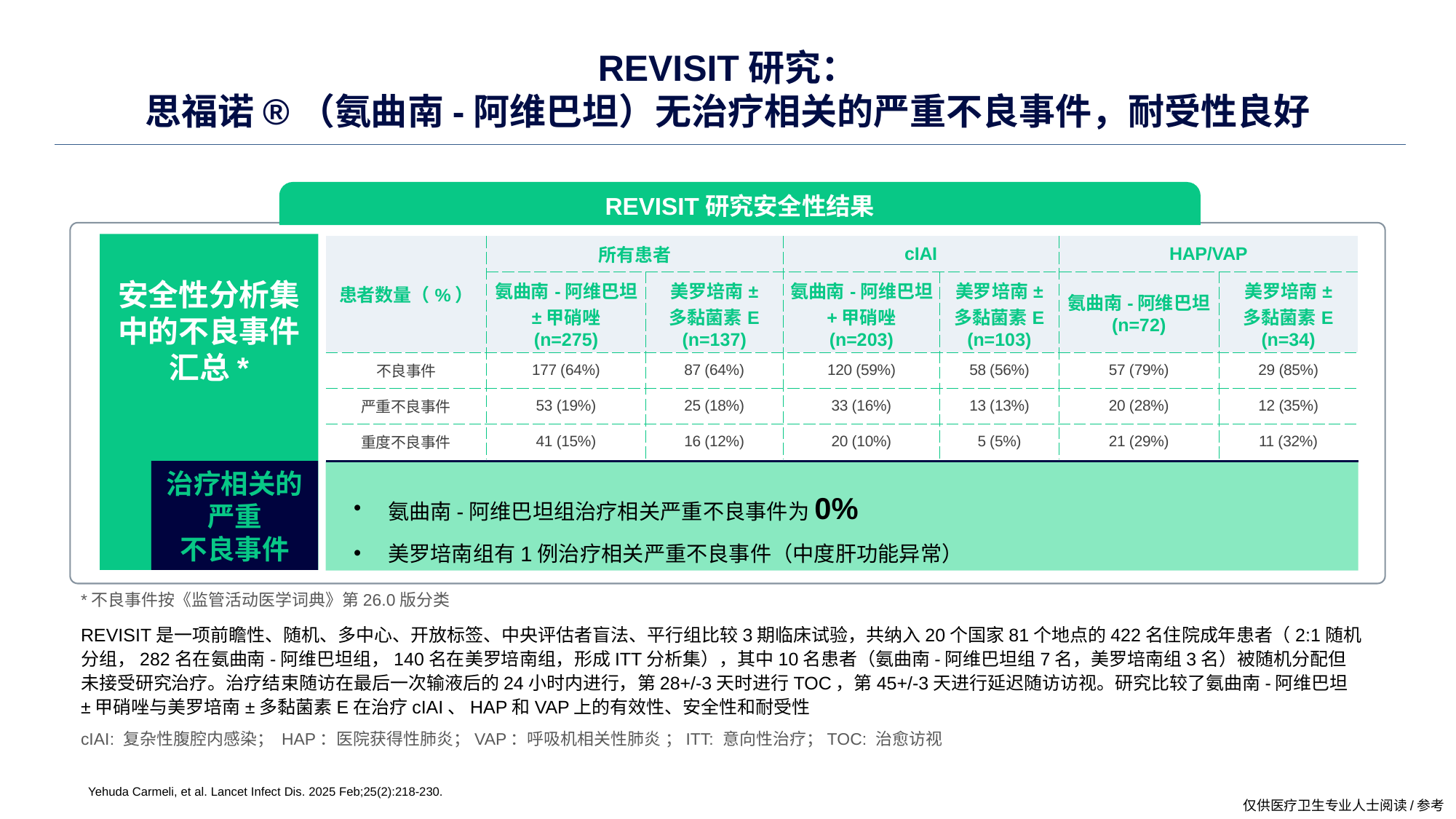

# REVISIT研究： 思福诺®（氨曲南-阿维巴坦️）无治疗相关的严重不良事件，耐受性良好
REVISIT研究安全性结果

安全性分析集中的不良事件汇总*
| 患者数量（%） | 所有患者 |  | cIAI |  | HAP/VAP |  |
| --- | --- | --- | --- | --- | --- | --- |
|  | 氨曲南-阿维巴坦 ±甲硝唑 (n=275) | 美罗培南± 多黏菌素E (n=137) | 氨曲南-阿维巴坦 +甲硝唑 (n=203) | 美罗培南± 多黏菌素E (n=103) | 氨曲南-阿维巴坦 (n=72) | 美罗培南± 多黏菌素E (n=34) |
| 不良事件 | 177 (64%) | 87 (64%) | 120 (59%) | 58 (56%) | 57 (79%) | 29 (85%) |
| 严重不良事件 | 53 (19%) | 25 (18%) | 33 (16%) | 13 (13%) | 20 (28%) | 12 (35%) |
| 重度不良事件 | 41 (15%) | 16 (12%) | 20 (10%) | 5 (5%) | 21 (29%) | 11 (32%) |
治疗相关的严重
不良事件

氨曲南-阿维巴坦组治疗相关严重不良事件为0%
美罗培南组有1例治疗相关严重不良事件（中度肝功能异常）
*不良事件按《监管活动医学词典》第26.0版分类
REVISIT是一项前瞻性、随机、多中心、开放标签、中央评估者盲法、平行组比较3期临床试验，共纳入20个国家81个地点的422名住院成年患者（2:1随机分组，282名在氨曲南-阿维巴坦组，140名在美罗培南组，形成ITT分析集），其中10名患者（氨曲南-阿维巴坦组7名，美罗培南组3名）被随机分配但未接受研究治疗。治疗结束随访在最后一次输液后的24小时内进行，第28+/-3天时进行TOC，第45+/-3天进行延迟随访访视。研究比较了氨曲南-阿维巴坦±甲硝唑与美罗培南±多黏菌素E在治疗cIAI、HAP和VAP上的有效性、安全性和耐受性
cIAI: 复杂性腹腔内感染； HAP：医院获得性肺炎；VAP：呼吸机相关性肺炎 ；ITT: 意向性治疗；TOC: 治愈访视
Yehuda Carmeli, et al. Lancet Infect Dis. 2025 Feb;25(2):218-230.
仅供医疗卫生专业人士阅读/参考